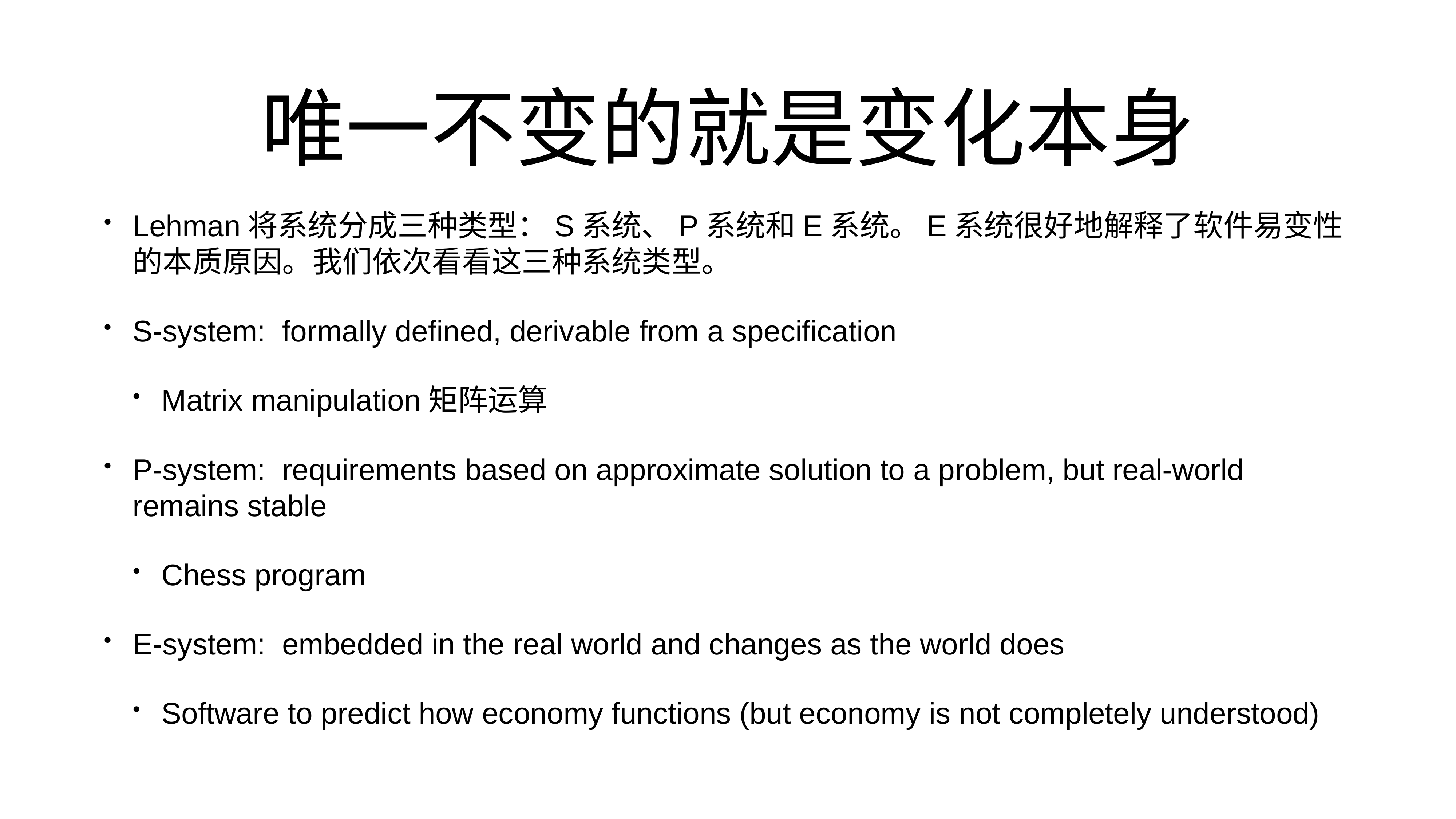

# 唯一不变的就是变化本身
Lehman将系统分成三种类型：S系统、P系统和E系统。E系统很好地解释了软件易变性的本质原因。我们依次看看这三种系统类型。
S-system:  formally defined, derivable from a specification
Matrix manipulation矩阵运算
P-system:  requirements based on approximate solution to a problem, but real-world remains stable
Chess program
E-system:  embedded in the real world and changes as the world does
Software to predict how economy functions (but economy is not completely understood)